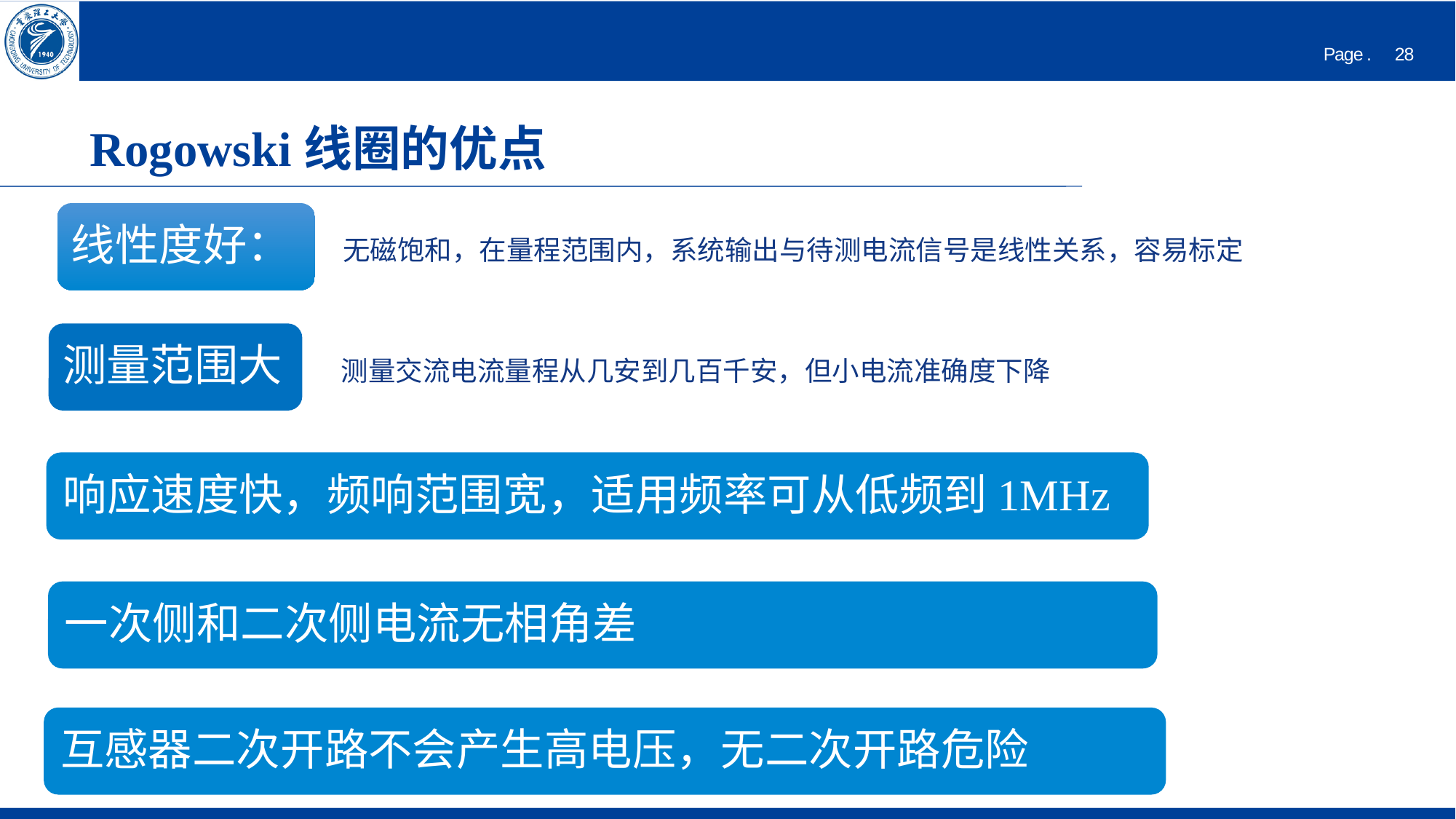

# Rogowski线圈的优点

线性度好：
无磁饱和，在量程范围内，系统输出与待测电流信号是线性关系，容易标定

测量范围大
测量交流电流量程从几安到几百千安，但小电流准确度下降

响应速度快，频响范围宽，适用频率可从低频到1MHz

一次侧和二次侧电流无相角差

互感器二次开路不会产生高电压，无二次开路危险